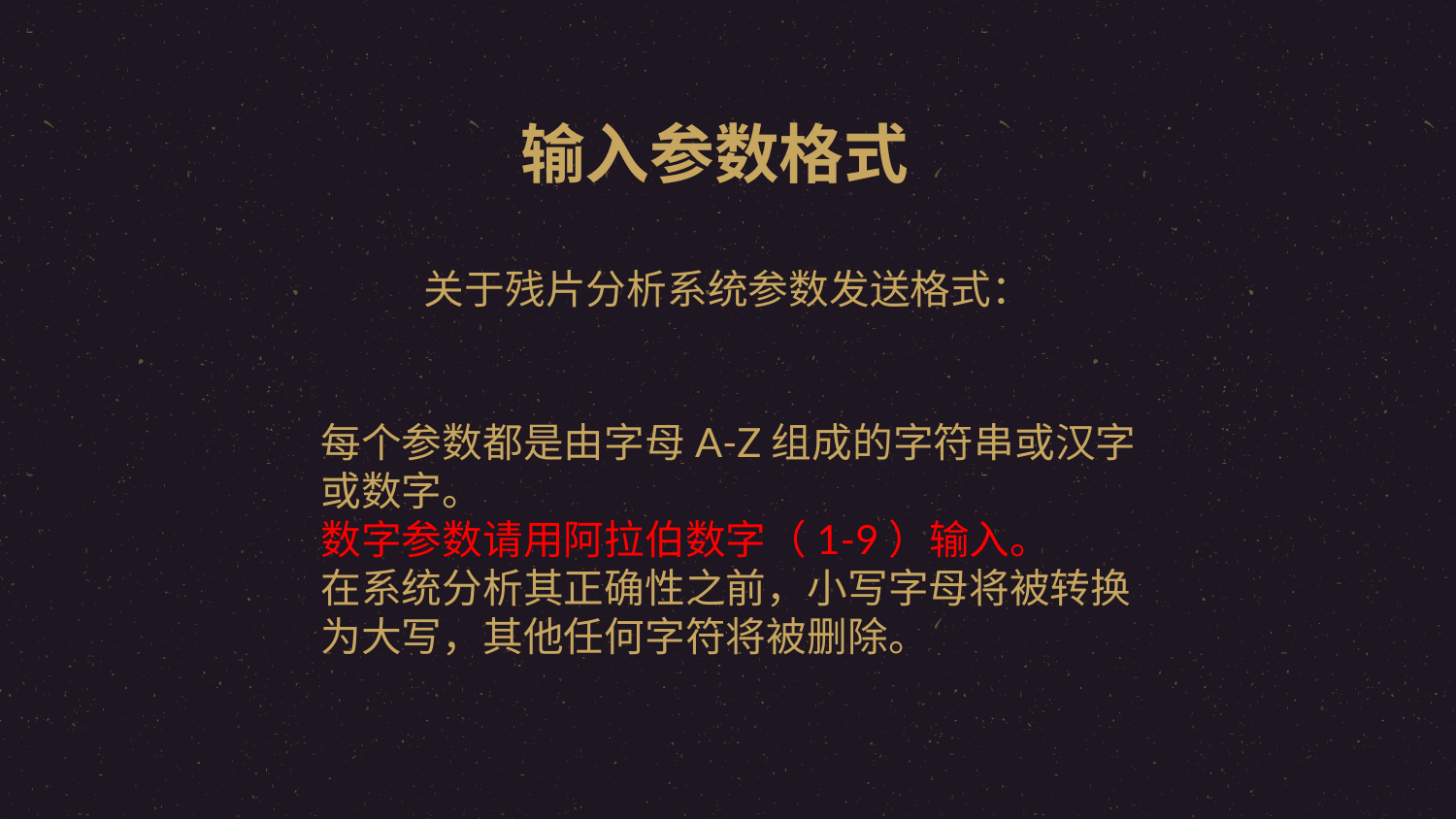

# 输入参数格式
关于残片分析系统参数发送格式：

每个参数都是由字母A-Z组成的字符串或汉字或数字。
数字参数请用阿拉伯数字（1-9）输入。
在系统分析其正确性之前，小写字母将被转换为大写，其他任何字符将被删除。